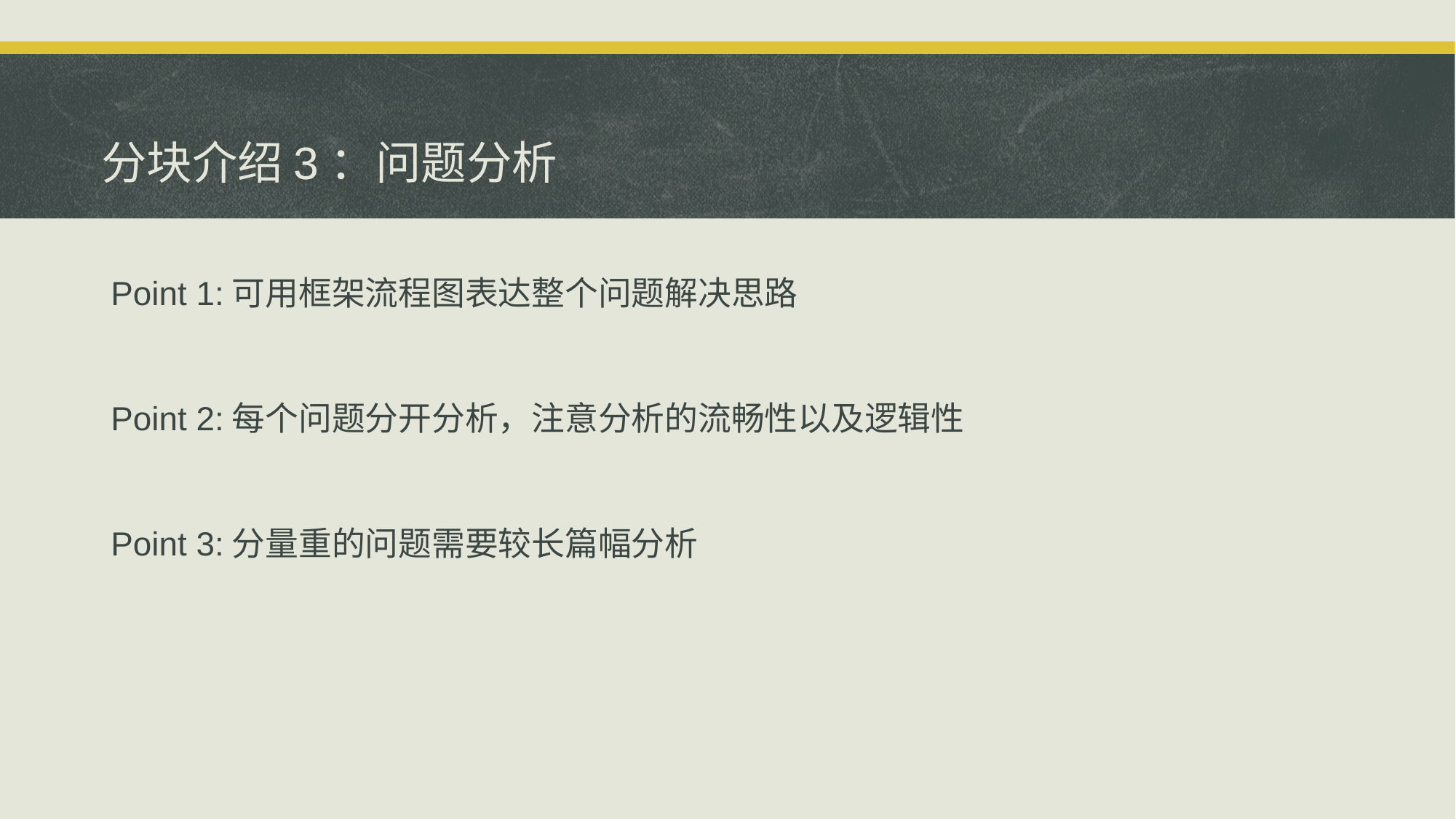

分块介绍3：问题分析
Point 1:可用框架流程图表达整个问题解决思路

Point 2:每个问题分开分析，注意分析的流畅性以及逻辑性

Point 3:分量重的问题需要较长篇幅分析